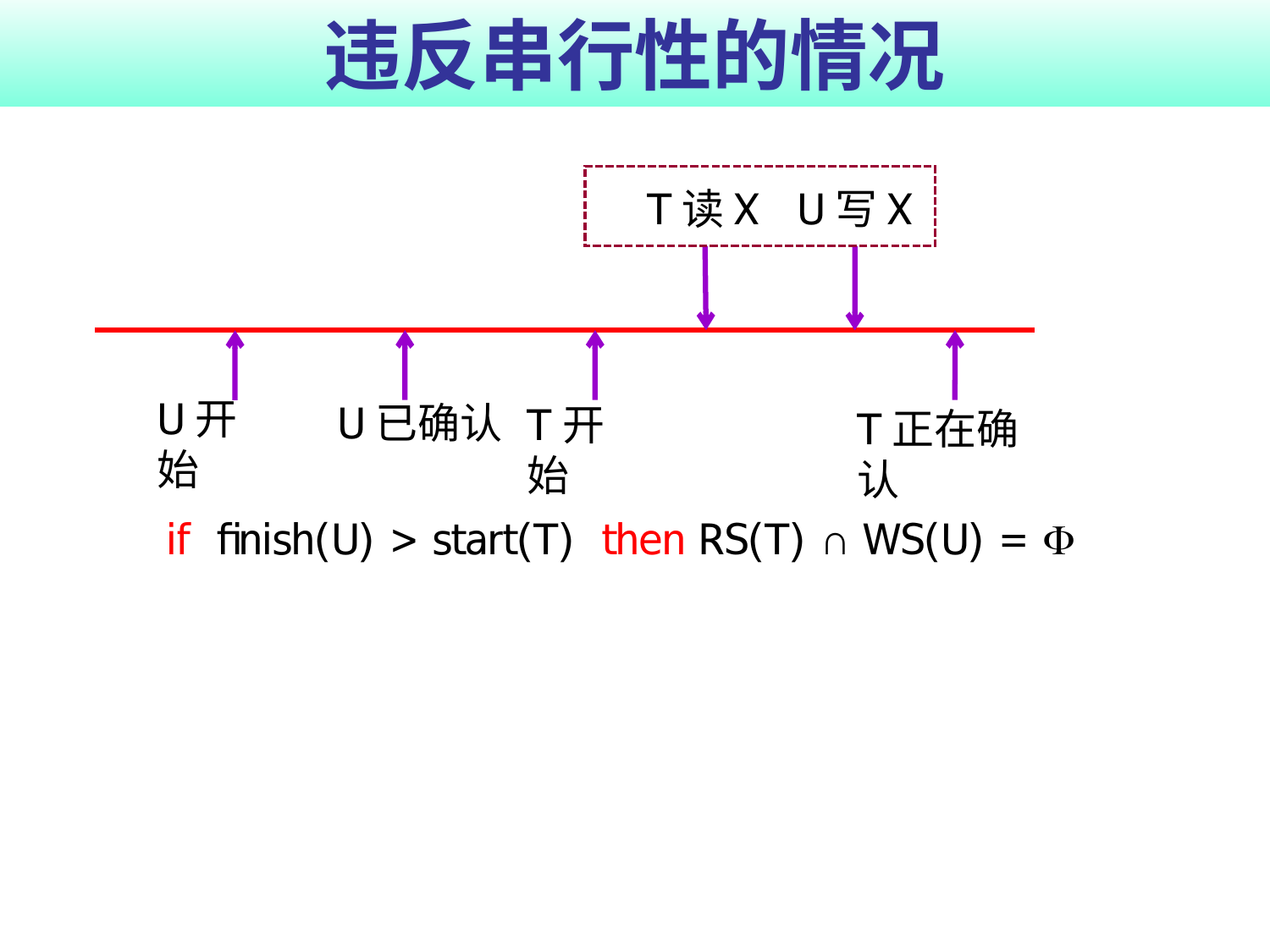

# 违反串行性的情况

T读X
U写X
U开始
U已确认
T开始
T正在确认
if  finish(U) > start(T)  then RS(T) ∩ WS(U) = Φ